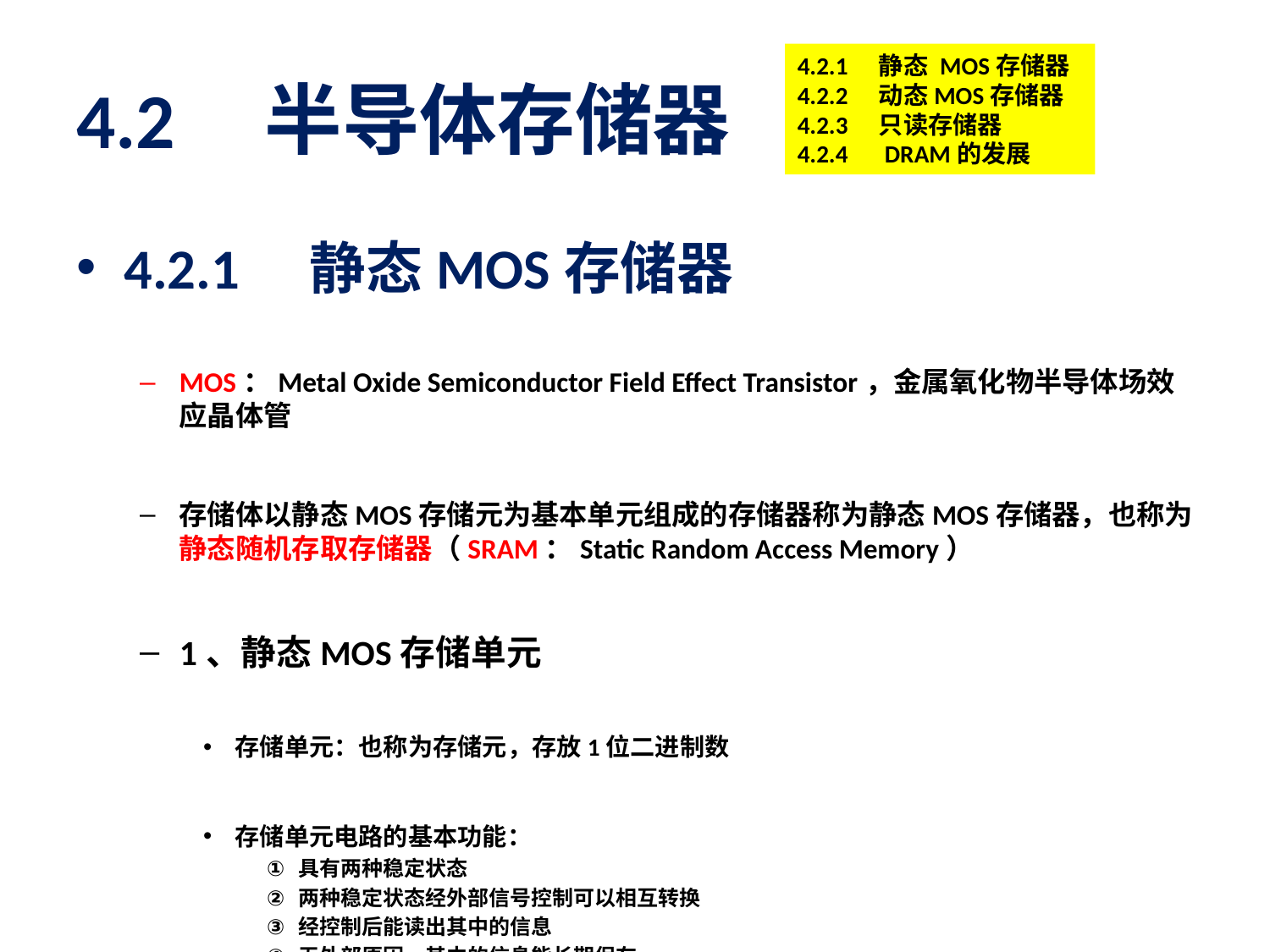

# 4.2    半导体存储器
4.2.1　静态 MOS存储器
4.2.2　动态MOS存储器
4.2.3　只读存储器
4.2.4　DRAM的发展
4.2.1　静态MOS存储器

MOS：Metal Oxide Semiconductor Field Effect Transistor，金属氧化物半导体场效应晶体管

存储体以静态MOS存储元为基本单元组成的存储器称为静态MOS存储器，也称为静态随机存取存储器（SRAM：Static Random Access Memory）

1、静态MOS存储单元

存储单元：也称为存储元，存放1位二进制数

存储单元电路的基本功能：
具有两种稳定状态
两种稳定状态经外部信号控制可以相互转换
经控制后能读出其中的信息
无外部原因，其中的信息能长期保存
DDR -- 基础知识 - 知乎  https://zhuanlan.zhihu.com/p/530520454